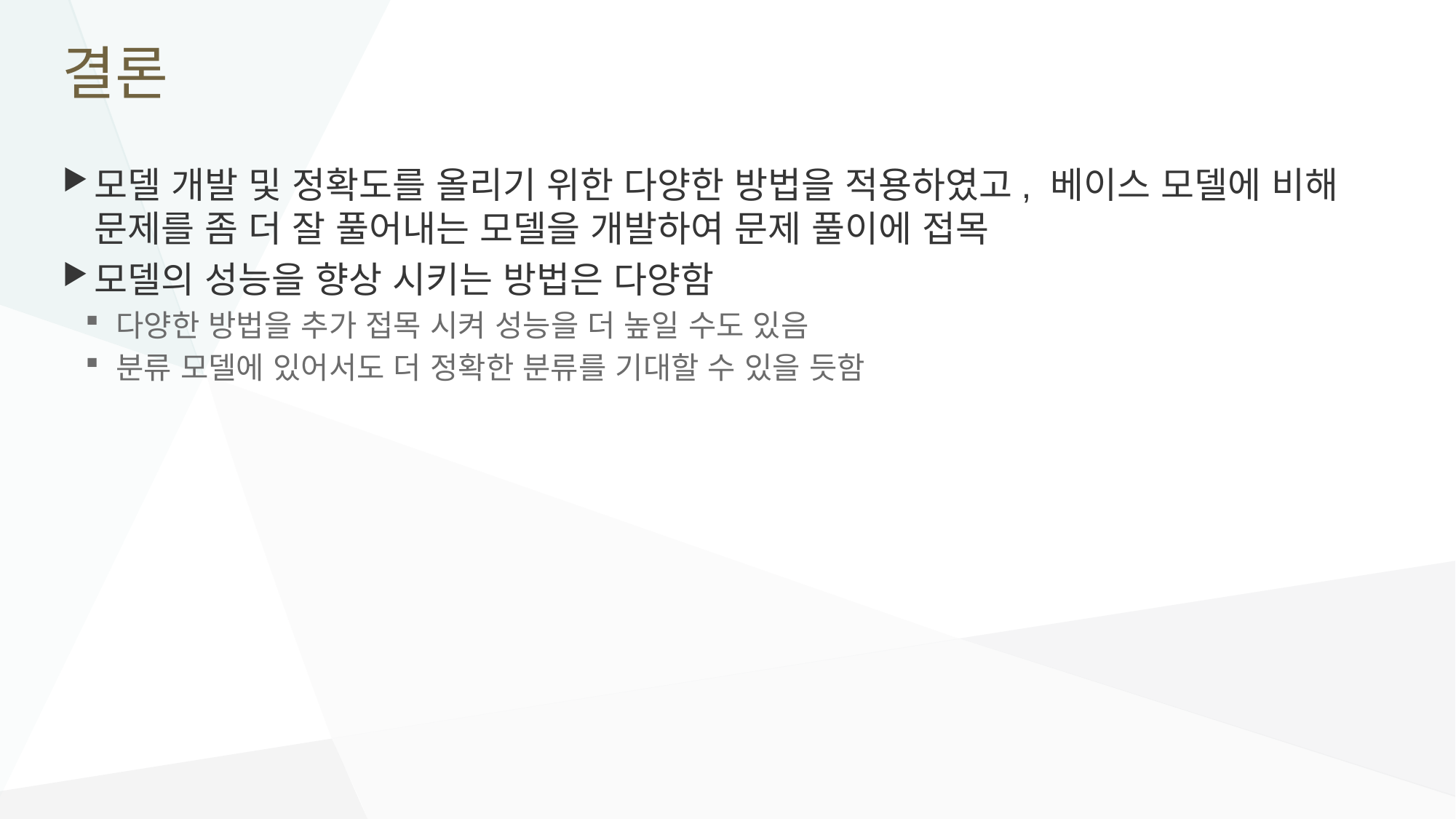

# 결론
모델 개발 및 정확도를 올리기 위한 다양한 방법을 적용하였고, 베이스 모델에 비해 문제를 좀 더 잘 풀어내는 모델을 개발하여 문제 풀이에 접목
모델의 성능을 향상 시키는 방법은 다양함
다양한 방법을 추가 접목 시켜 성능을 더 높일 수도 있음
분류 모델에 있어서도 더 정확한 분류를 기대할 수 있을 듯함